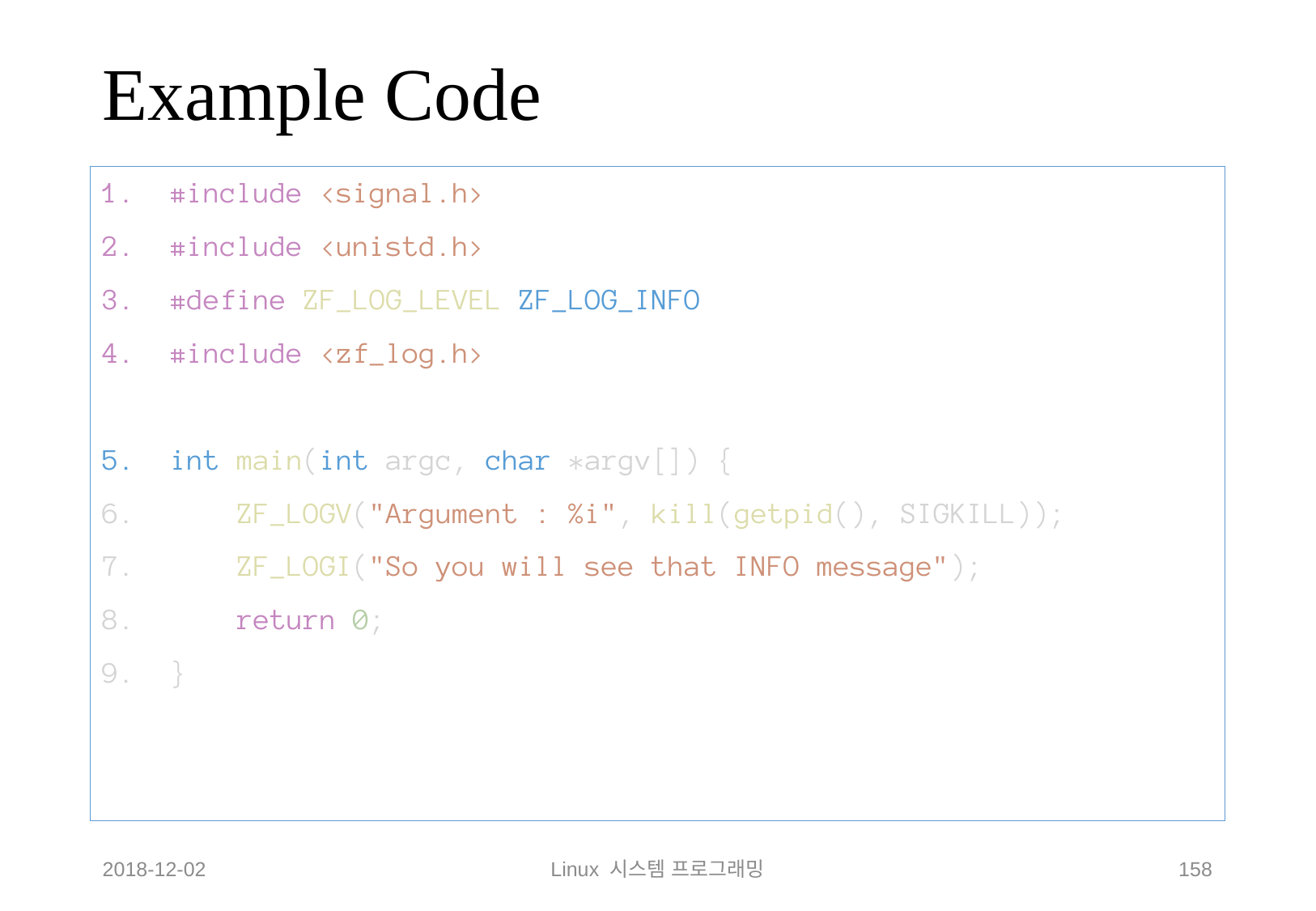

# Example Code
#include <signal.h>
#include <unistd.h>
#define ZF_LOG_LEVEL ZF_LOG_INFO
#include <zf_log.h>

int main(int argc, char *argv[]) {
    ZF_LOGV("Argument : %i", kill(getpid(), SIGKILL));
    ZF_LOGI("So you will see that INFO message");
    return 0;
}

2018-12-02
Linux 시스템 프로그래밍
158